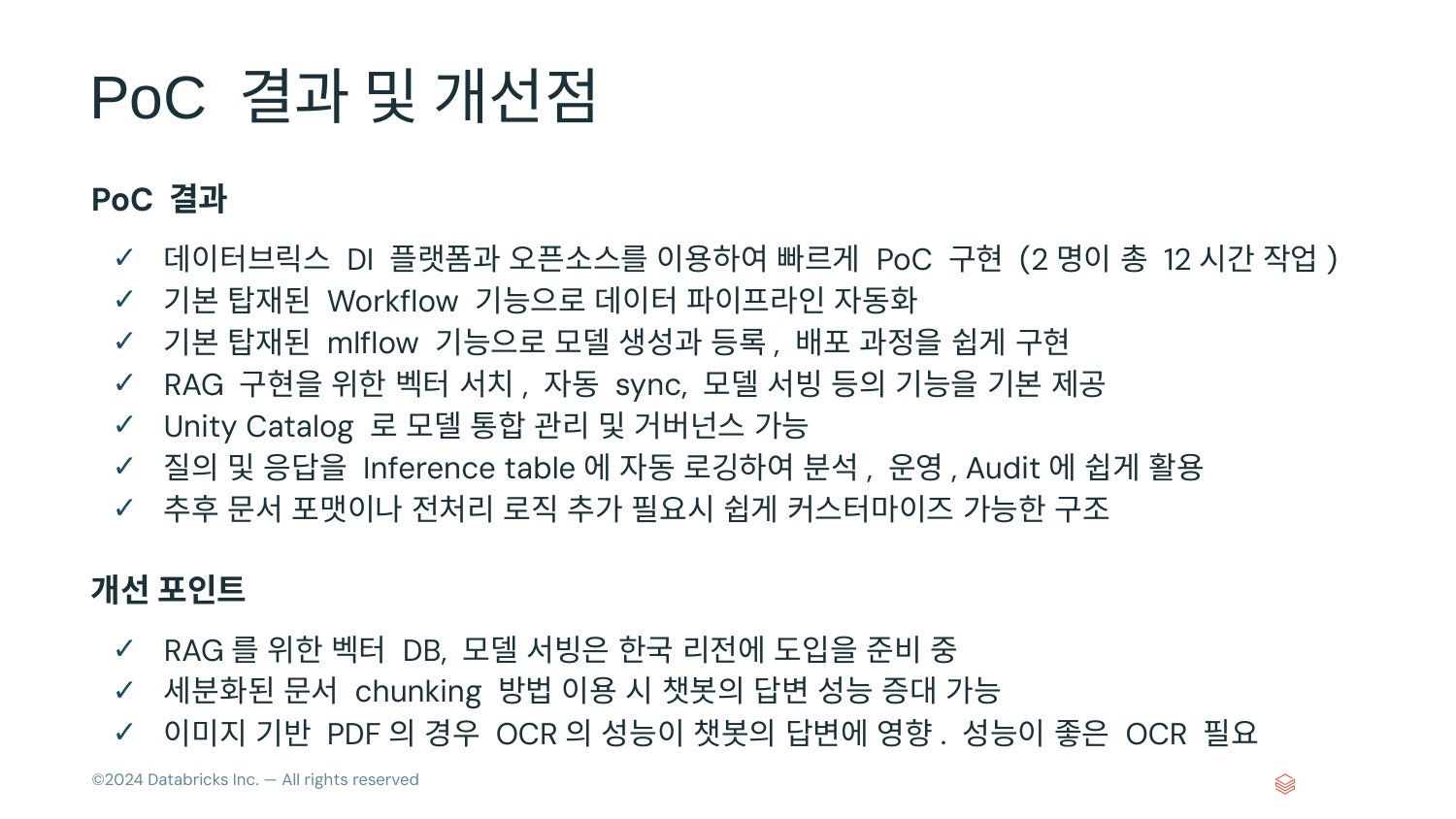

# PoC 결과 및 개선점
PoC 결과
데이터브릭스 DI 플랫폼과 오픈소스를 이용하여 빠르게 PoC 구현 (2명이 총 12시간 작업)
기본 탑재된 Workflow 기능으로 데이터 파이프라인 자동화
기본 탑재된 mlflow 기능으로 모델 생성과 등록, 배포 과정을 쉽게 구현
RAG 구현을 위한 벡터 서치, 자동 sync, 모델 서빙 등의 기능을 기본 제공
Unity Catalog 로 모델 통합 관리 및 거버넌스 가능
질의 및 응답을 Inference table에 자동 로깅하여 분석, 운영, Audit에 쉽게 활용
추후 문서 포맷이나 전처리 로직 추가 필요시 쉽게 커스터마이즈 가능한 구조

개선 포인트
RAG를 위한 벡터 DB, 모델 서빙은 한국 리전에 도입을 준비 중
세분화된 문서 chunking 방법 이용 시 챗봇의 답변 성능 증대 가능
이미지 기반 PDF의 경우 OCR의 성능이 챗봇의 답변에 영향. 성능이 좋은 OCR 필요